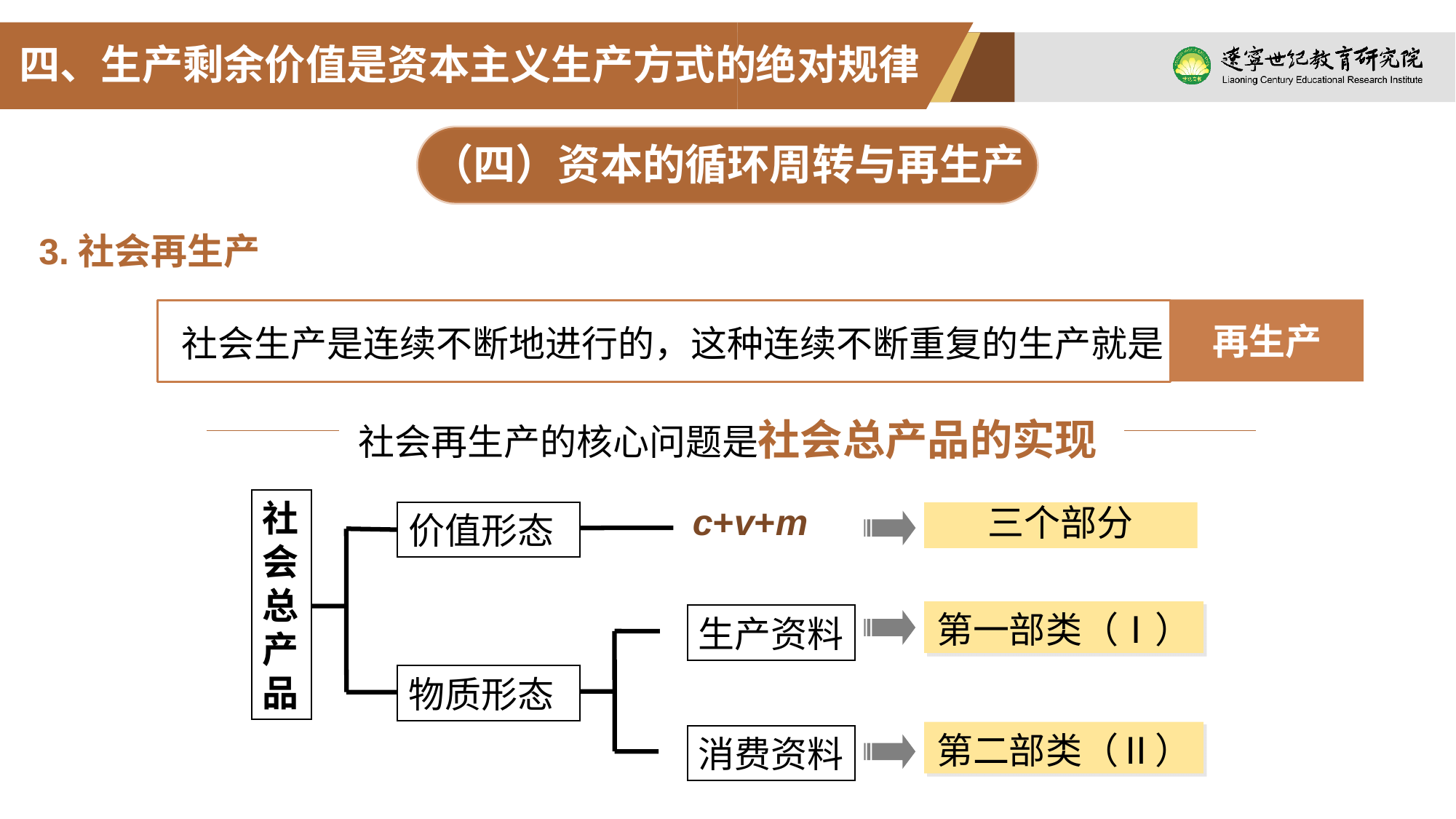

四、生产剩余价值是资本主义生产方式的绝对规律
（四）资本的循环周转与再生产
3.社会再生产
再生产

社会生产是连续不断地进行的，这种连续不断重复的生产就是
社会再生产的核心问题是社会总产品的实现
社会总产品
c+v+m
价值形态
三个部分

第一部类（Ⅰ）
生产资料

物质形态

第二部类（Ⅱ）
消费资料